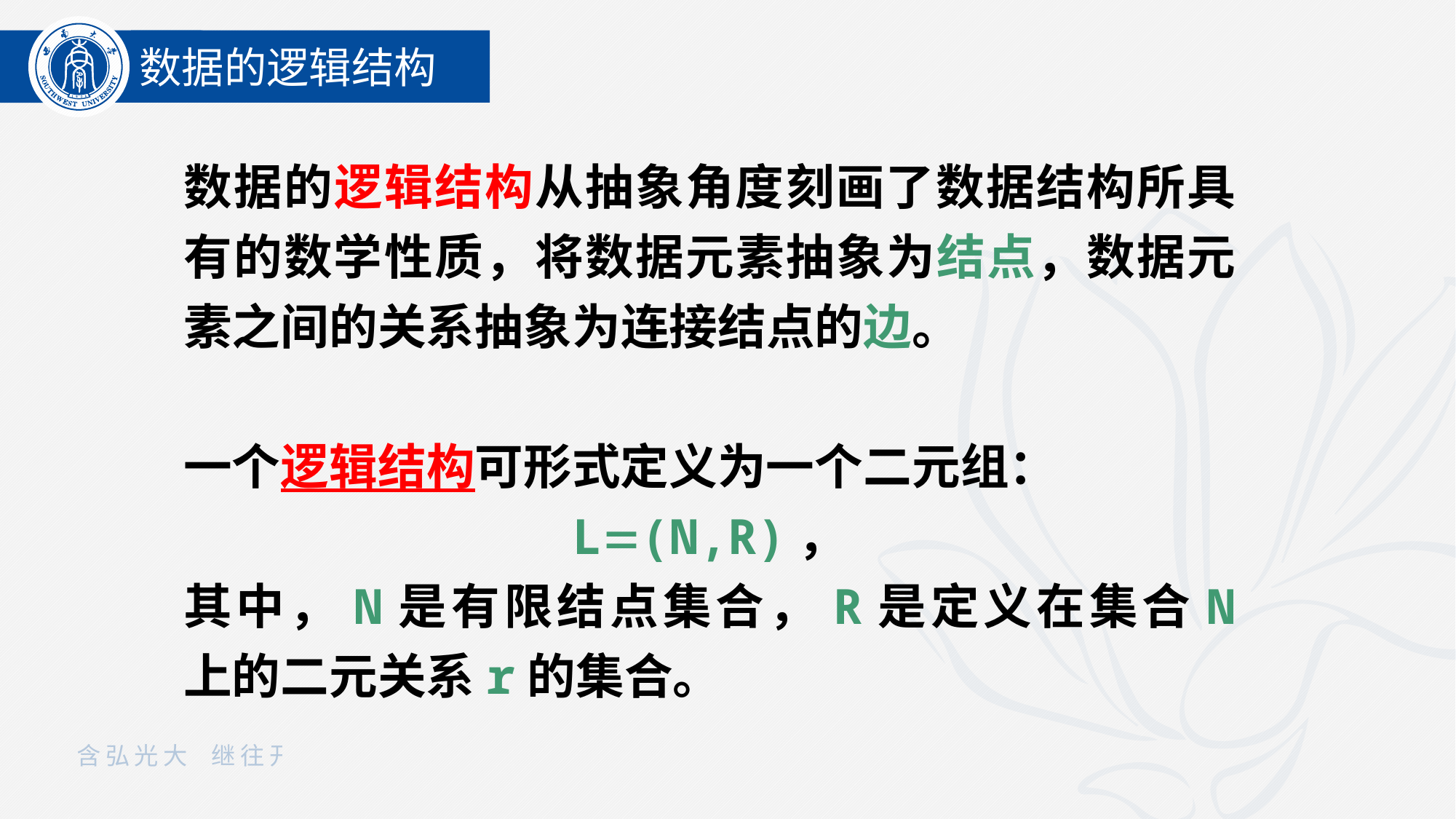

数据的逻辑结构
数据的逻辑结构从抽象角度刻画了数据结构所具有的数学性质，将数据元素抽象为结点，数据元素之间的关系抽象为连接结点的边。

一个逻辑结构可形式定义为一个二元组：
L=(N,R)，
其中，N是有限结点集合，R是定义在集合N 上的二元关系r的集合。